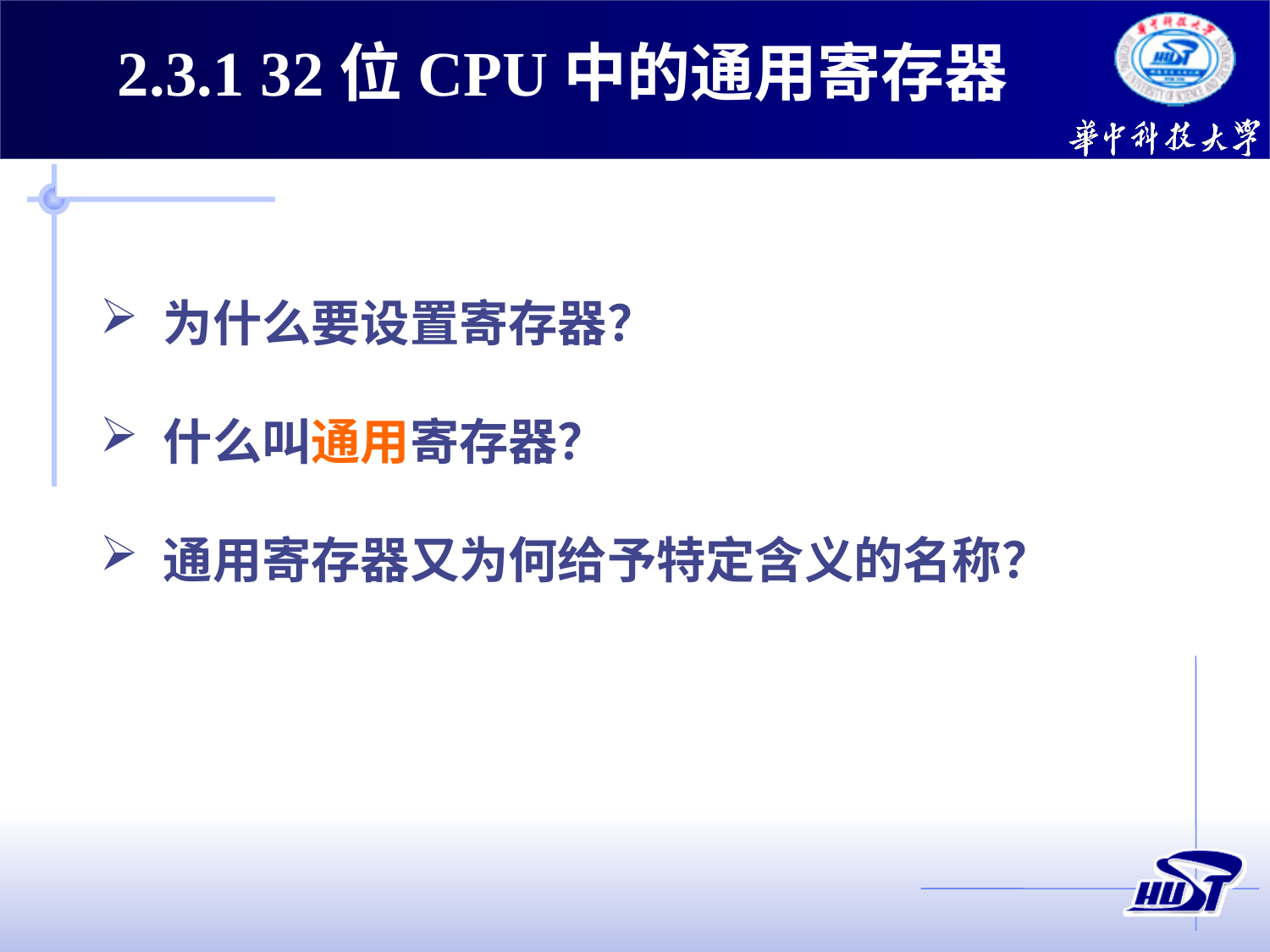

2.3.1 32位CPU中的通用寄存器
为什么要设置寄存器？

什么叫通用寄存器？

通用寄存器又为何给予特定含义的名称？